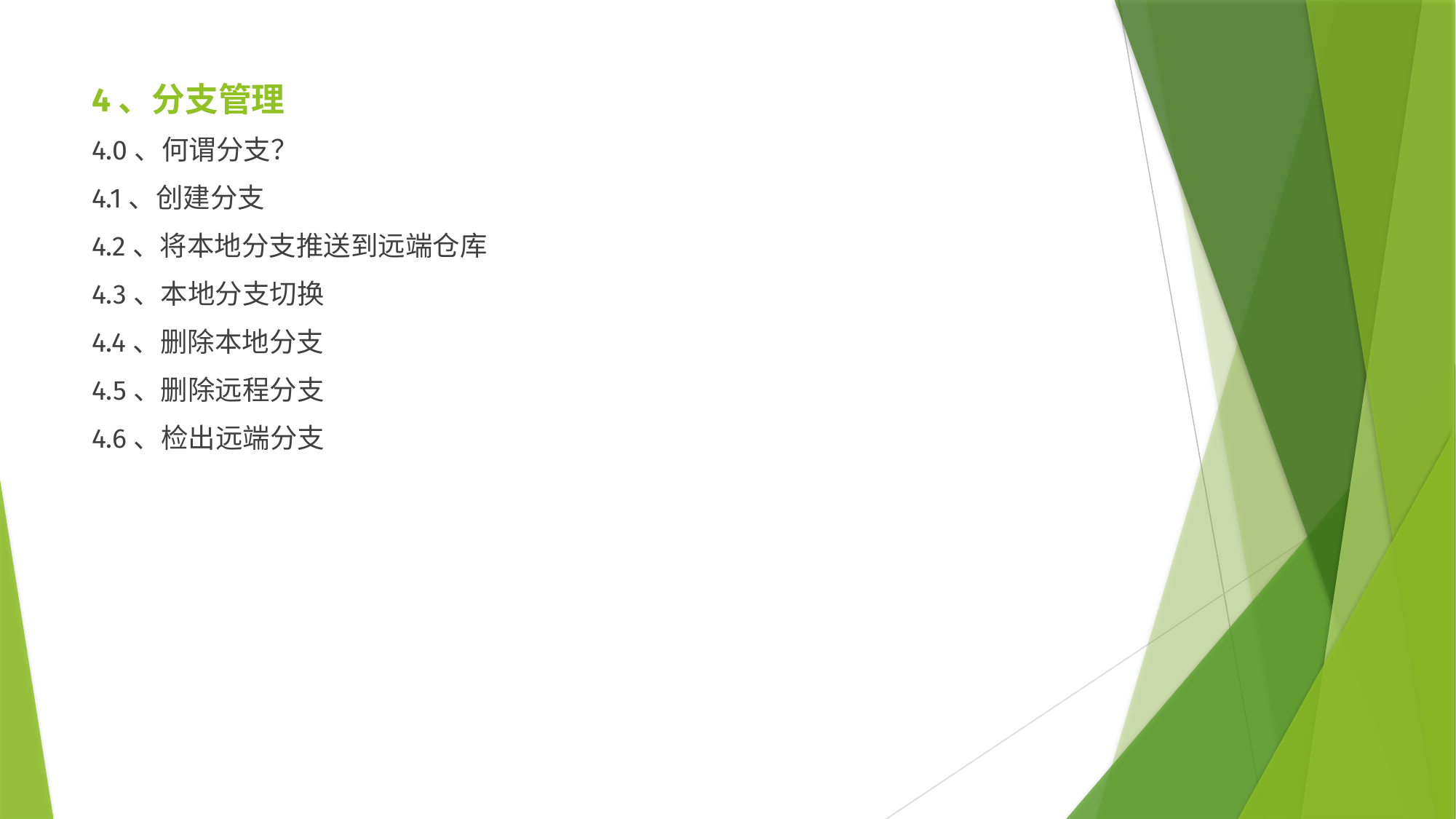

# 4、分支管理
4.0、何谓分支？
4.1、创建分支
4.2、将本地分支推送到远端仓库
4.3、本地分支切换
4.4、删除本地分支
4.5、删除远程分支
4.6、检出远端分支